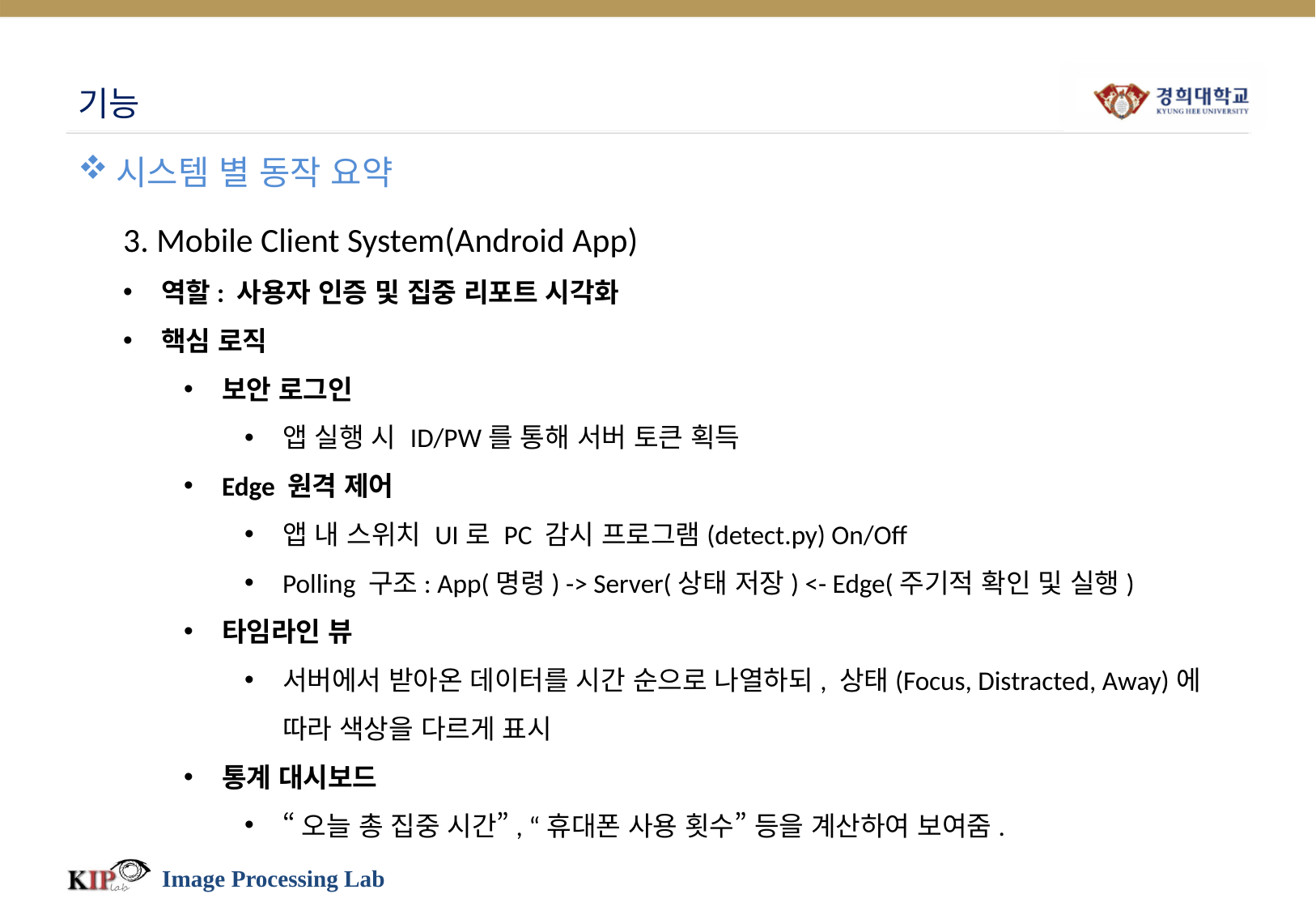

# 기능
시스템 별 동작 요약
3. Mobile Client System(Android App)
역할: 사용자 인증 및 집중 리포트 시각화
핵심 로직
보안 로그인
앱 실행 시 ID/PW를 통해 서버 토큰 획득
Edge 원격 제어
앱 내 스위치 UI로 PC 감시 프로그램(detect.py) On/Off
Polling 구조: App(명령) -> Server(상태 저장) <- Edge(주기적 확인 및 실행)
타임라인 뷰
서버에서 받아온 데이터를 시간 순으로 나열하되, 상태(Focus, Distracted, Away)에 따라 색상을 다르게 표시
통계 대시보드
“오늘 총 집중 시간”, “휴대폰 사용 횟수” 등을 계산하여 보여줌.
Image Processing Lab